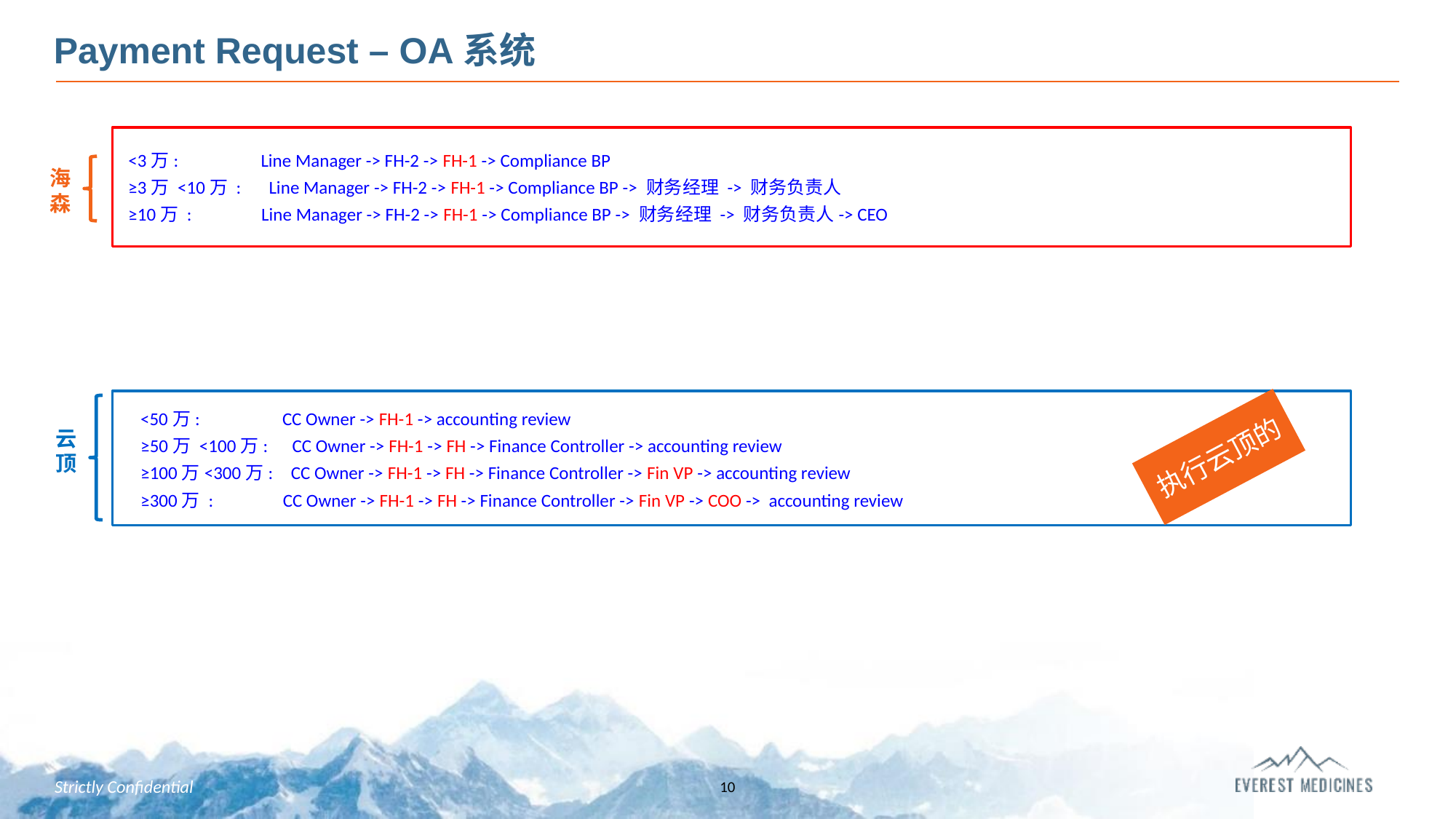

Payment Request – OA系统

        <3万:                     Line Manager -> FH-2 -> FH-1 -> Compliance BP
        ≥3万 <10万 :       Line Manager -> FH-2 -> FH-1 -> Compliance BP -> 财务经理 -> 财务负责人
        ≥10万 :                 Line Manager -> FH-2 -> FH-1 -> Compliance BP -> 财务经理 -> 财务负责人-> CEO

海森

        <50万:                     CC Owner -> FH-1 -> accounting review
        ≥50万 <100万:       CC Owner -> FH-1 -> FH -> Finance Controller -> accounting review
        ≥100万<300万:     CC Owner -> FH-1 -> FH -> Finance Controller -> Fin VP -> accounting review
        ≥300万 :                 CC Owner -> FH-1 -> FH -> Finance Controller -> Fin VP -> COO ->  accounting review
云顶
执行云顶的